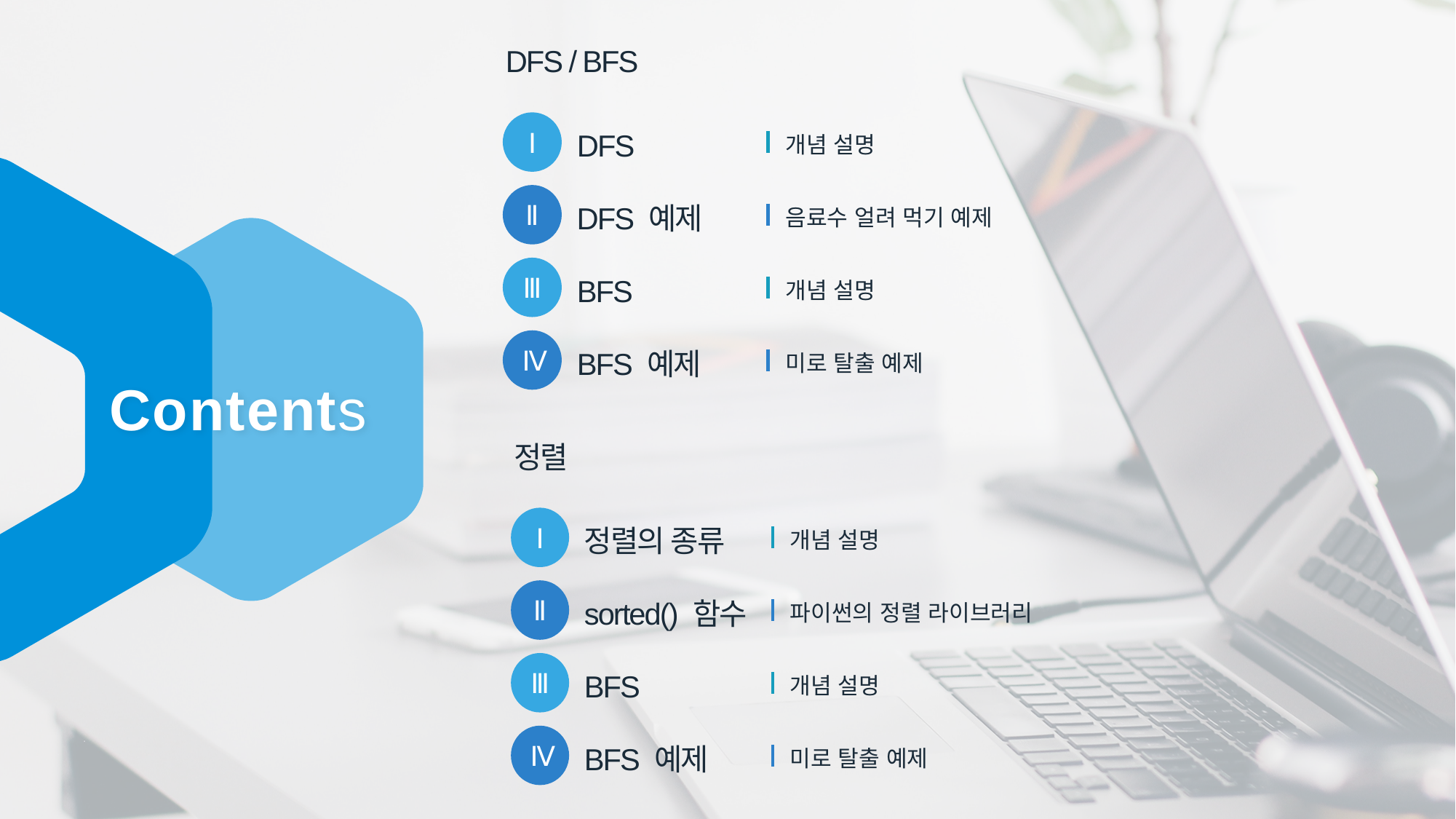

DFS / BFS

Ⅰ
DFS
개념 설명
Ⅱ
DFS 예제
음료수 얼려 먹기 예제
Ⅲ
BFS
개념 설명
Ⅳ
BFS 예제
미로 탈출 예제

Contents
정렬

Ⅰ
정렬의 종류
개념 설명
Ⅱ
sorted() 함수
파이썬의 정렬 라이브러리
Ⅲ
BFS
개념 설명
Ⅳ
BFS 예제
미로 탈출 예제